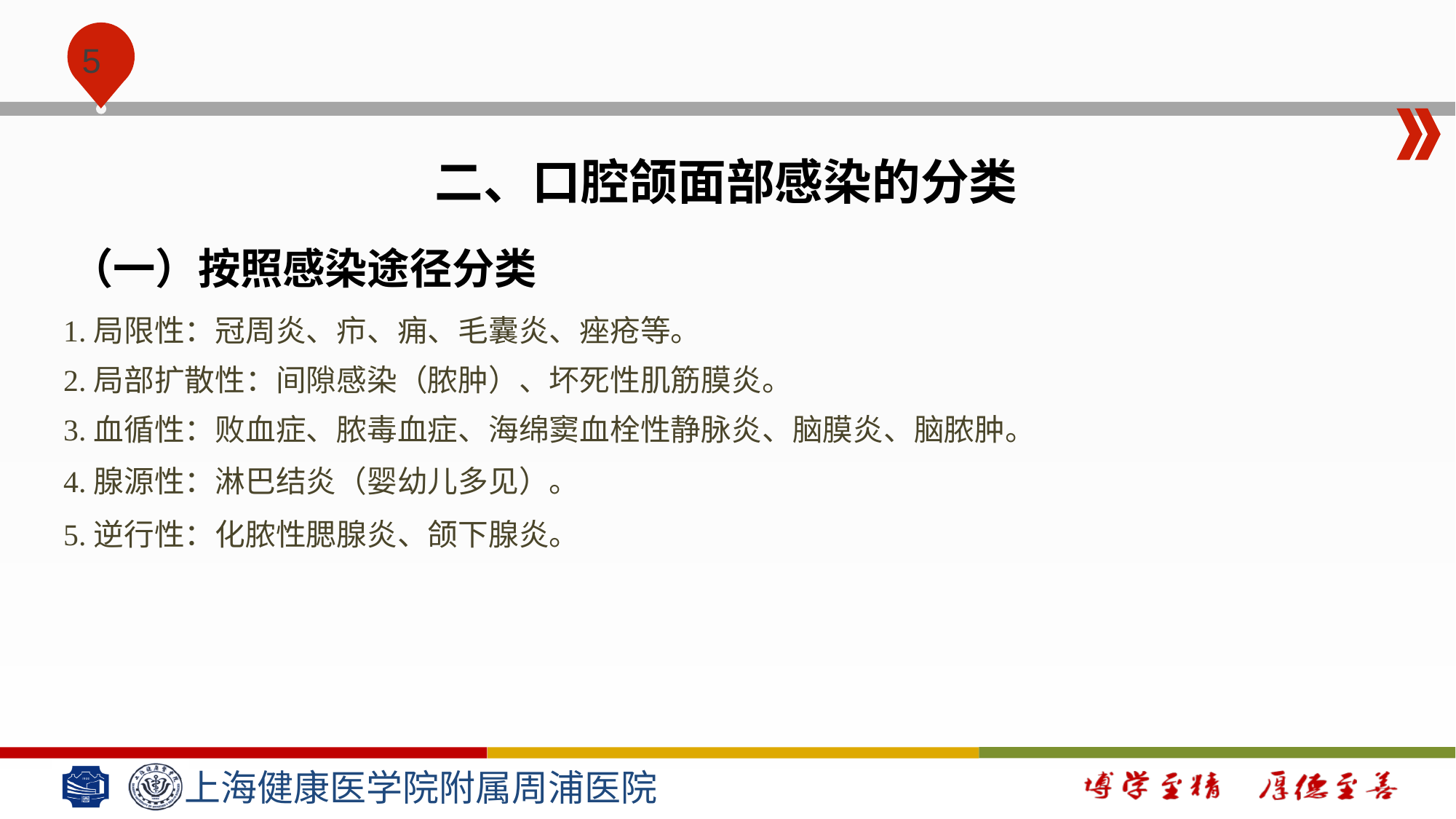

#
二、口腔颌面部感染的分类
（一）按照感染途径分类
1.局限性：冠周炎、疖、痈、毛囊炎、痤疮等。
2.局部扩散性：间隙感染（脓肿）、坏死性肌筋膜炎。
3.血循性：败血症、脓毒血症、海绵窦血栓性静脉炎、脑膜炎、脑脓肿。
4.腺源性：淋巴结炎（婴幼儿多见）。
5.逆行性：化脓性腮腺炎、颌下腺炎。